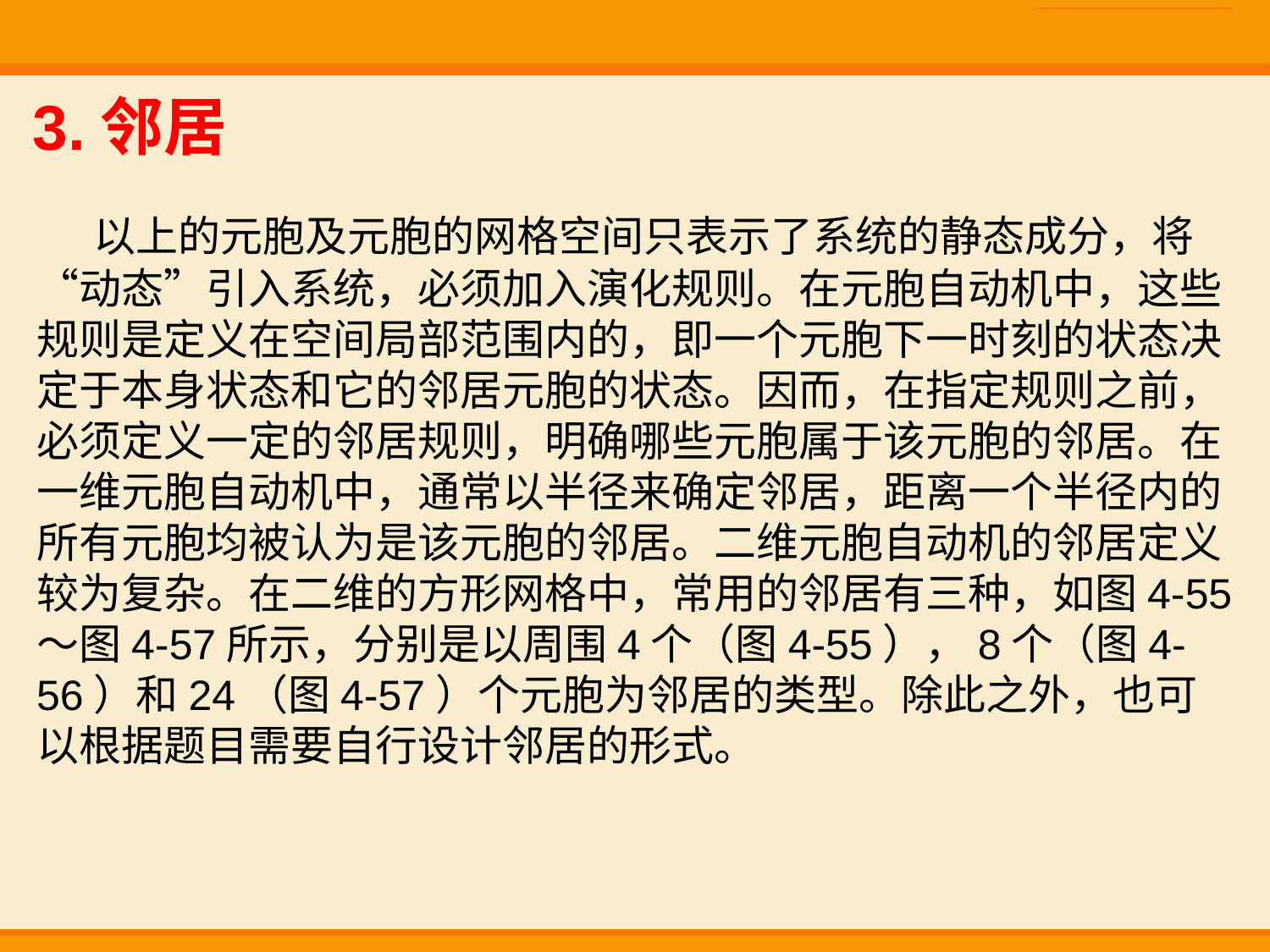

3.邻居
    以上的元胞及元胞的网格空间只表示了系统的静态成分，将“动态”引入系统，必须加入演化规则。在元胞自动机中，这些规则是定义在空间局部范围内的，即一个元胞下一时刻的状态决定于本身状态和它的邻居元胞的状态。因而，在指定规则之前，必须定义一定的邻居规则，明确哪些元胞属于该元胞的邻居。在一维元胞自动机中，通常以半径来确定邻居，距离一个半径内的所有元胞均被认为是该元胞的邻居。二维元胞自动机的邻居定义较为复杂。在二维的方形网格中，常用的邻居有三种，如图4-55～图4-57所示，分别是以周围4个（图4-55），8个（图4-56）和24（图4-57）个元胞为邻居的类型。除此之外，也可以根据题目需要自行设计邻居的形式。